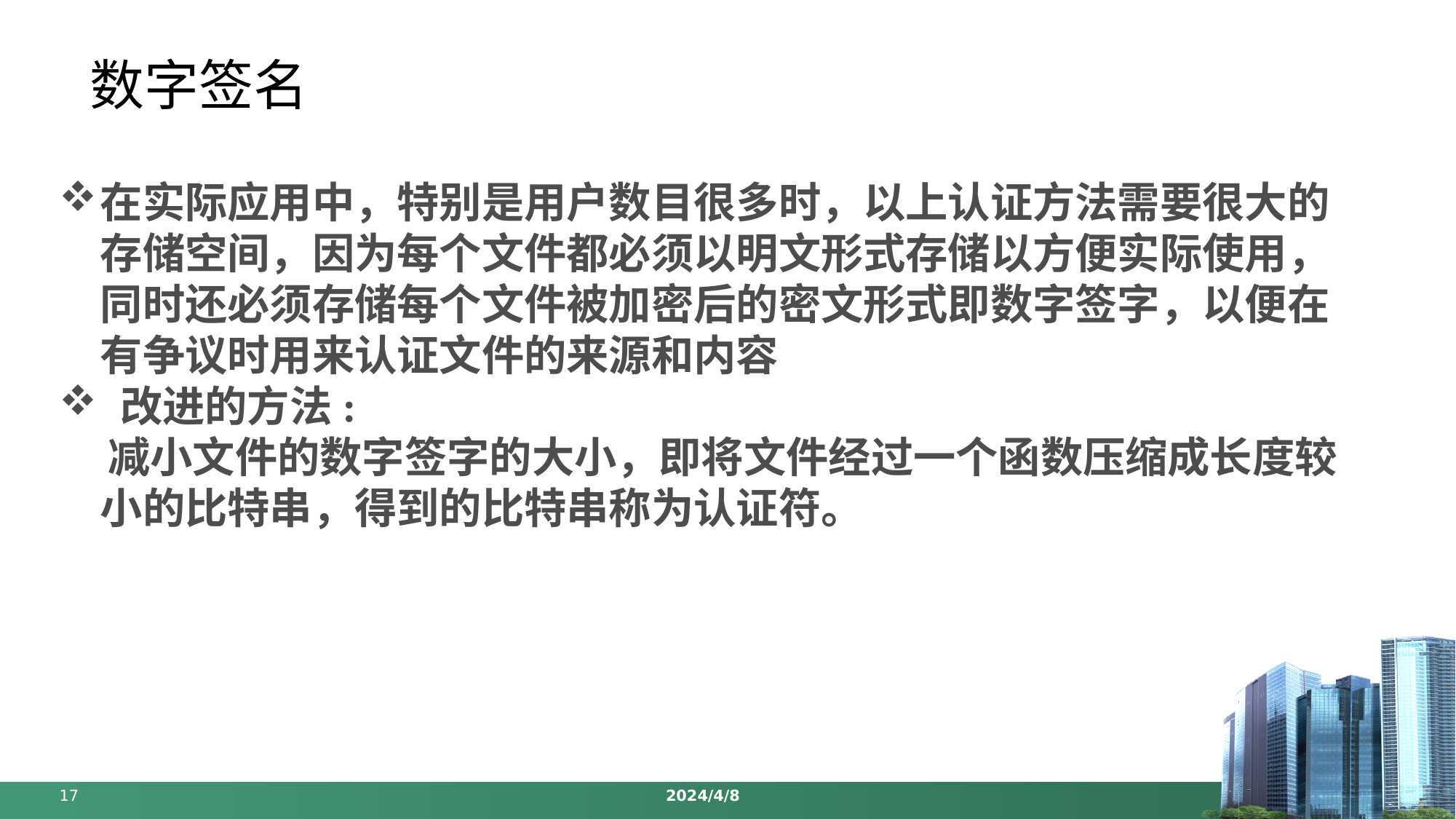

# 数字签名
在实际应用中，特别是用户数目很多时，以上认证方法需要很大的存储空间，因为每个文件都必须以明文形式存储以方便实际使用，同时还必须存储每个文件被加密后的密文形式即数字签字，以便在有争议时用来认证文件的来源和内容
 改进的方法:
    减小文件的数字签字的大小，即将文件经过一个函数压缩成长度较小的比特串，得到的比特串称为认证符。
17
2024/4/8